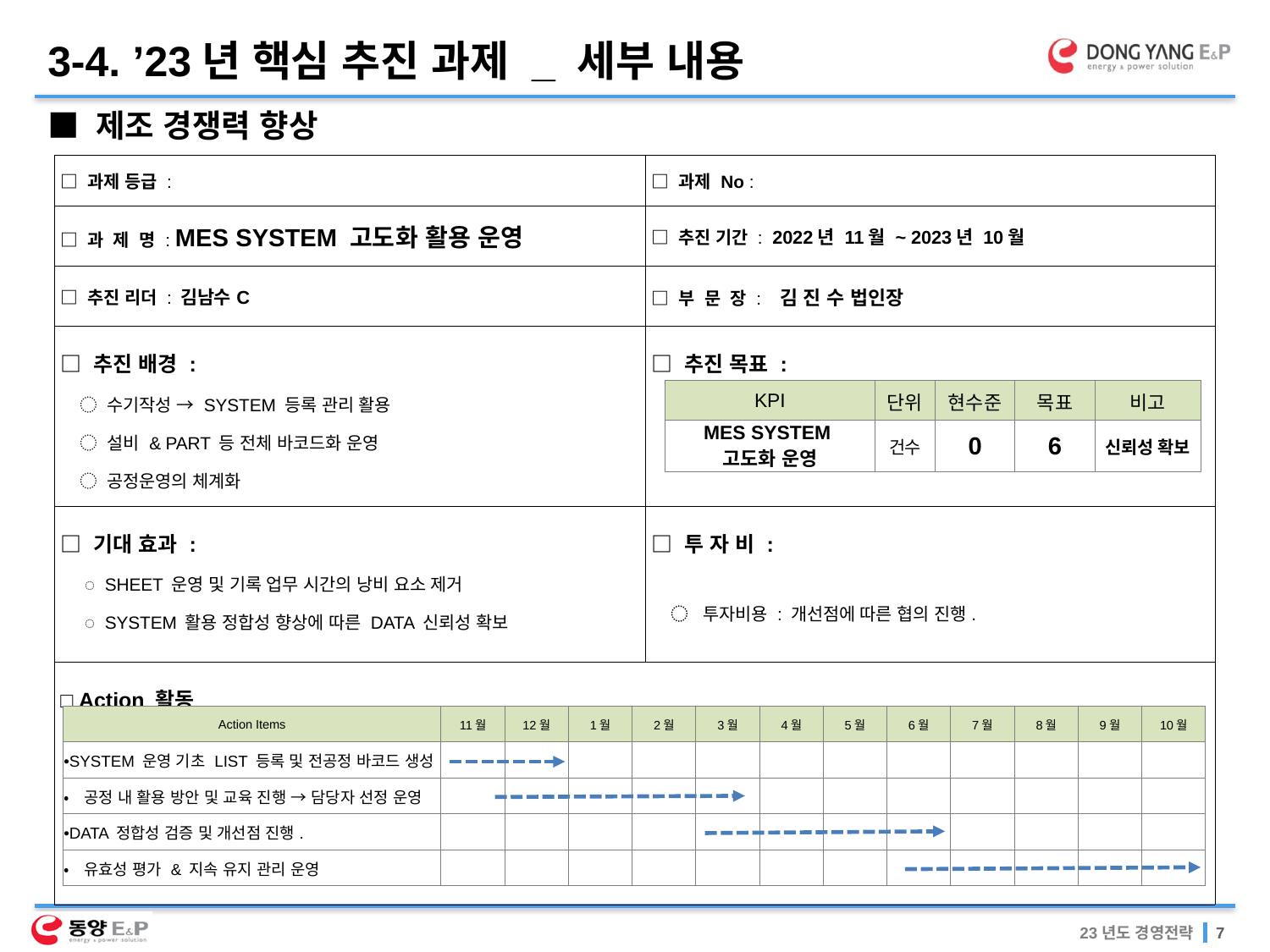

3-4. ’23년 핵심 추진 과제 _ 세부 내용
■ 제조 경쟁력 향상
| □ 과제 등급 : | □ 과제 No : |
| --- | --- |
| □ 과 제 명 : MES SYSTEM 고도화 활용 운영 | □ 추진 기간 : 2022년 11월 ~ 2023년 10월 |
| □ 추진 리더 : 김남수C | □ 부 문 장 : 김 진 수 법인장 |
| □ 추진 배경 : ◌ 수기작성 → SYSTEM 등록 관리 활용 ◌ 설비 & PART 등 전체 바코드화 운영 ◌ 공정운영의 체계화 | □ 추진 목표 : |
| □ 기대 효과 : ◌ SHEET 운영 및 기록 업무 시간의 낭비 요소 제거 ◌ SYSTEM 활용 정합성 향상에 따른 DATA 신뢰성 확보 | □ 투 자 비 :   ◌ 투자비용 : 개선점에 따른 협의 진행. |
| □ Action 활동 |  |
| KPI | 단위 | 현수준 | 목표 | 비고 |
| --- | --- | --- | --- | --- |
| MES SYSTEM 고도화 운영 | 건수 | 0 | 6 | 신뢰성 확보 |
| Action Items | 11월 | 12월 | 1월 | 2월 | 3월 | 4월 | 5월 | 6월 | 7월 | 8월 | 9월 | 10월 |
| --- | --- | --- | --- | --- | --- | --- | --- | --- | --- | --- | --- | --- |
| •SYSTEM 운영 기초 LIST 등록 및 전공정 바코드 생성 |  |  |  |  |  |  |  |  |  |  |  |  |
| •공정 내 활용 방안 및 교육 진행 → 담당자 선정 운영 |  |  |  |  |  |  |  |  |  |  |  |  |
| •DATA 정합성 검증 및 개선점 진행. |  |  |  |  |  |  |  |  |  |  |  |  |
| •유효성 평가 & 지속 유지 관리 운영 |  |  |  |  |  |  |  |  |  |  |  |  |